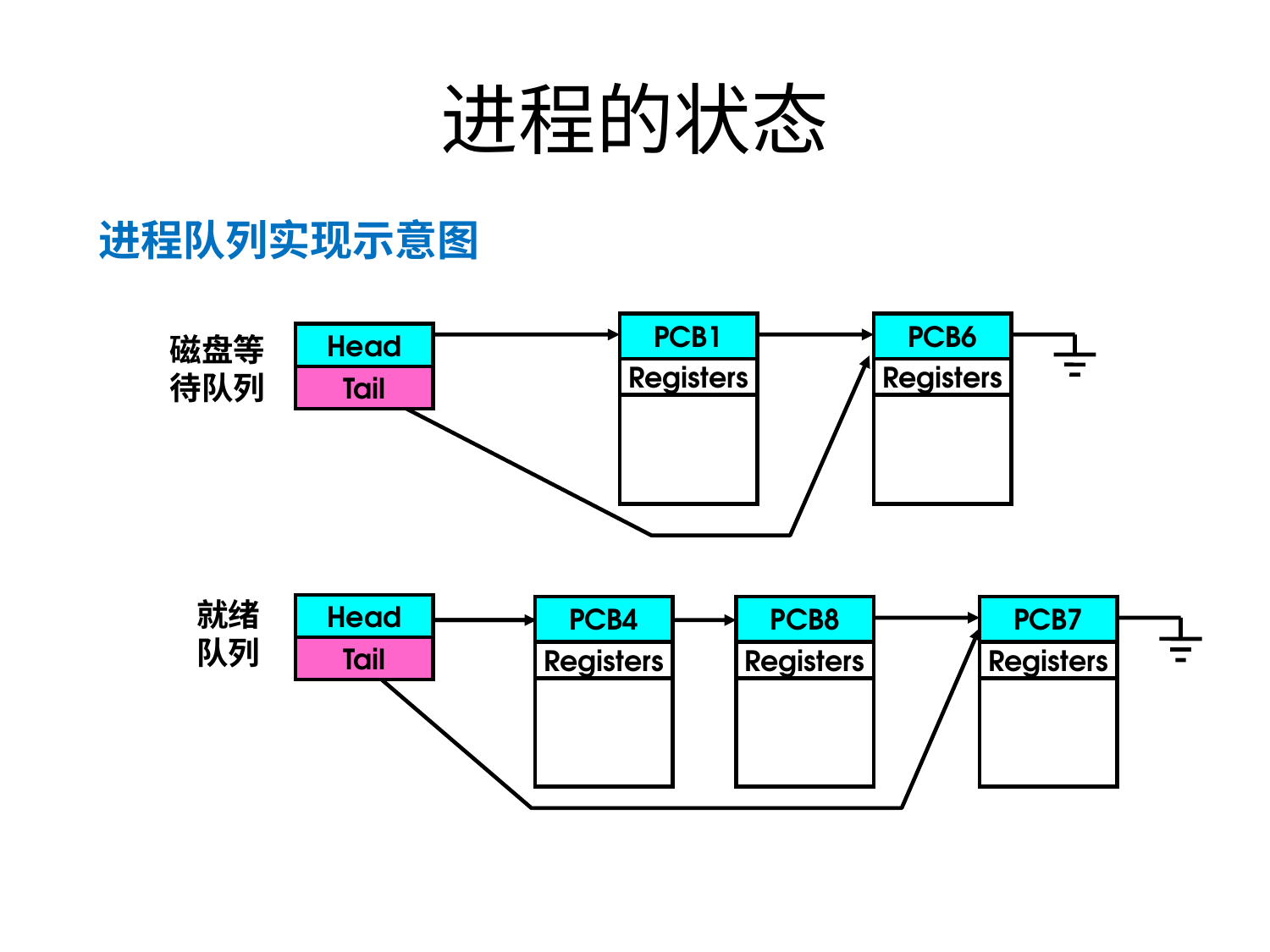

进程的状态
进程队列实现示意图

PCB1
Registers

PCB6
Registers
磁盘等待队列
Head

Tail
就绪
队列
Head
Tail

PCB4
Registers

PCB8
Registers

PCB7
Registers